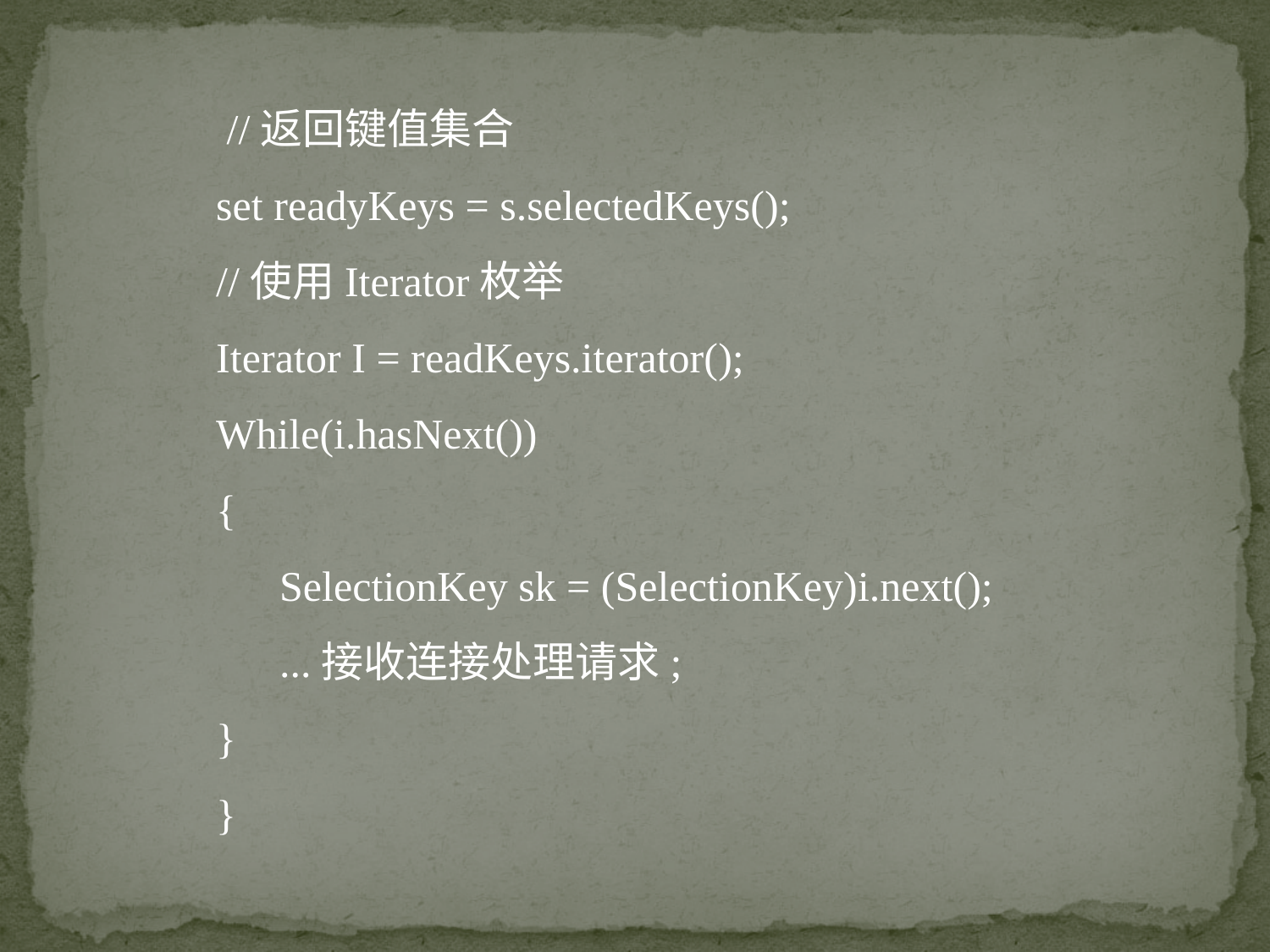

//返回键值集合
set readyKeys = s.selectedKeys();
//使用Iterator枚举
Iterator I = readKeys.iterator();
While(i.hasNext())
{
SelectionKey sk = (SelectionKey)i.next();
...接收连接处理请求;
}
}